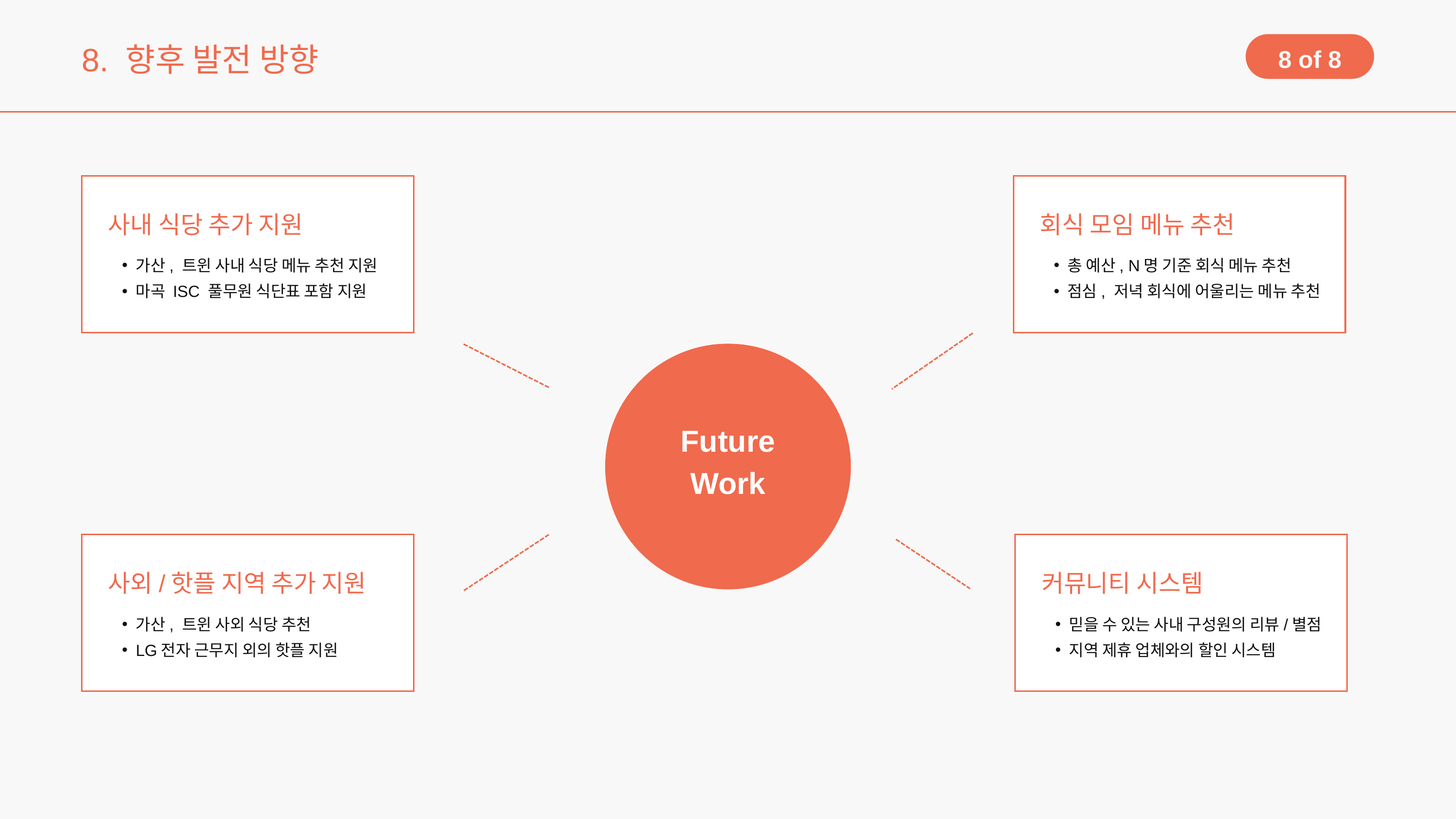

8. 향후 발전 방향

8 of 8

사내 식당 추가 지원
회식 모임 메뉴 추천
가산, 트윈 사내 식당 메뉴 추천 지원
총 예산, N명 기준 회식 메뉴 추천
마곡 ISC 풀무원 식단표 포함 지원
점심, 저녁 회식에 어울리는 메뉴 추천

Future
Work

사외/핫플 지역 추가 지원
커뮤니티 시스템
가산, 트윈 사외 식당 추천
믿을 수 있는 사내 구성원의 리뷰/별점
LG전자 근무지 외의 핫플 지원
지역 제휴 업체와의 할인 시스템